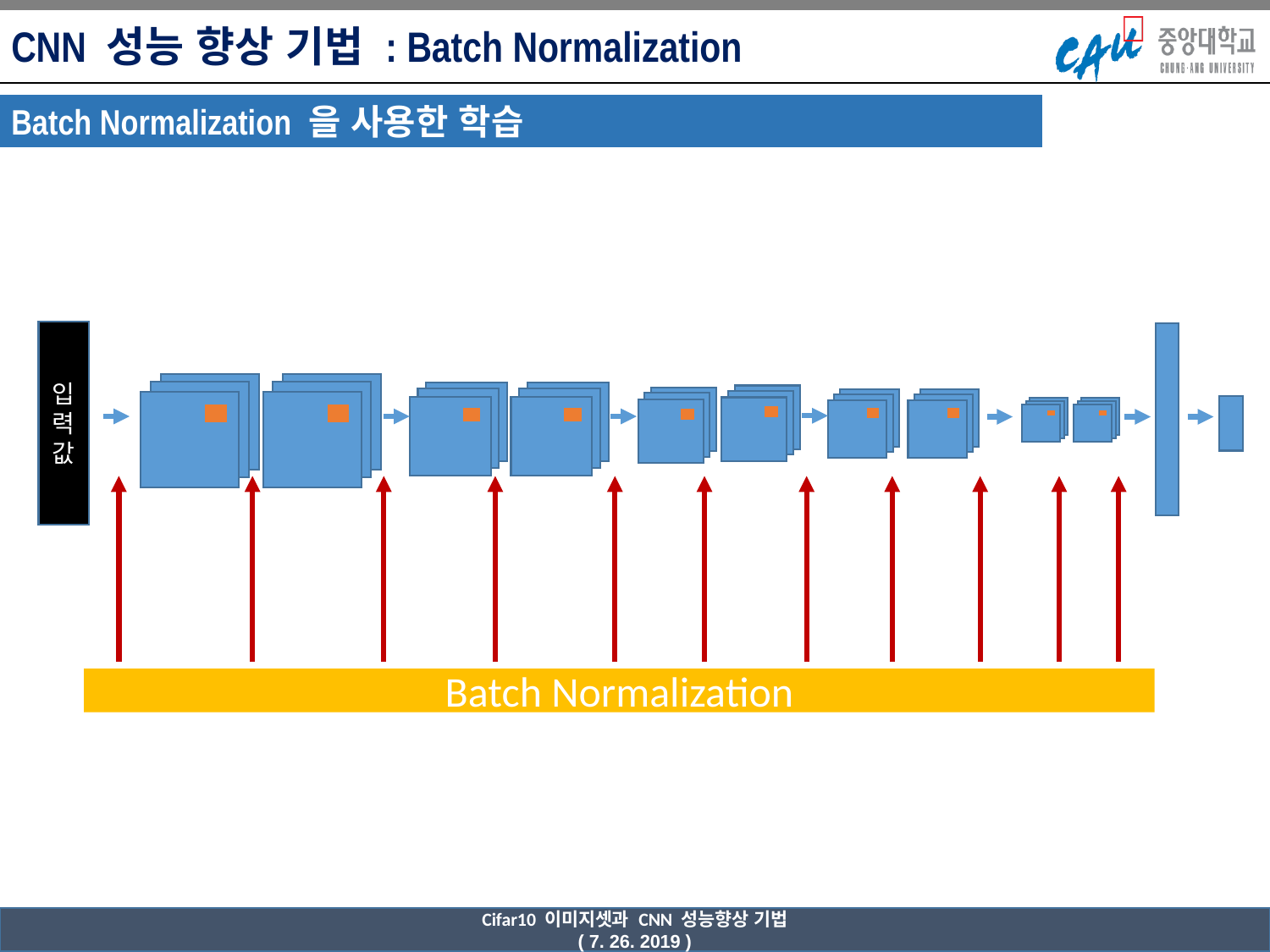

CNN 성능 향상 기법 : Batch Normalization
Batch Normalization 을 사용한 학습
입력값

Batch Normalization